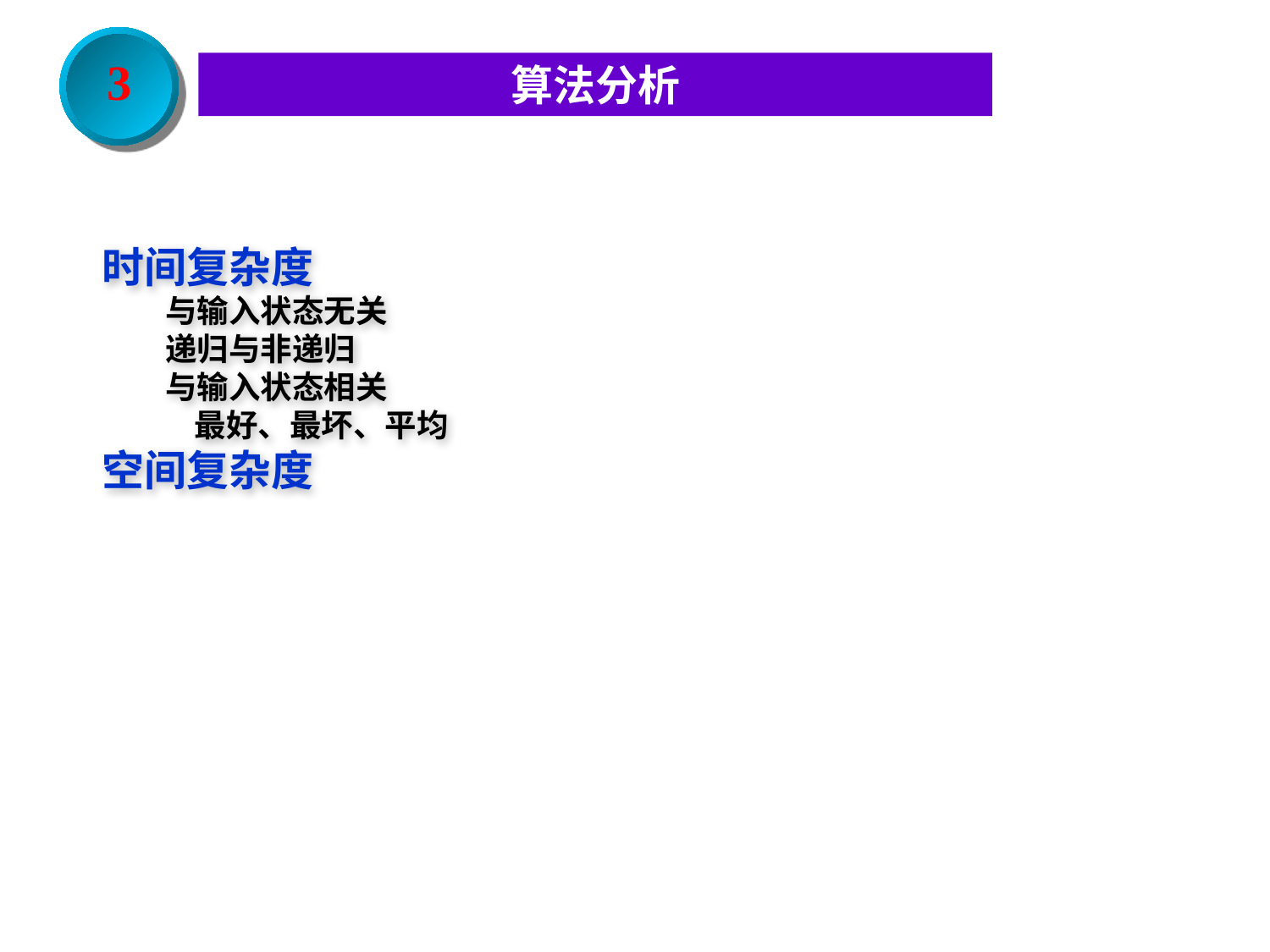

3
算法分析
时间复杂度
	与输入状态无关
   	递归与非递归
	与输入状态相关
	   最好、最坏、平均
空间复杂度